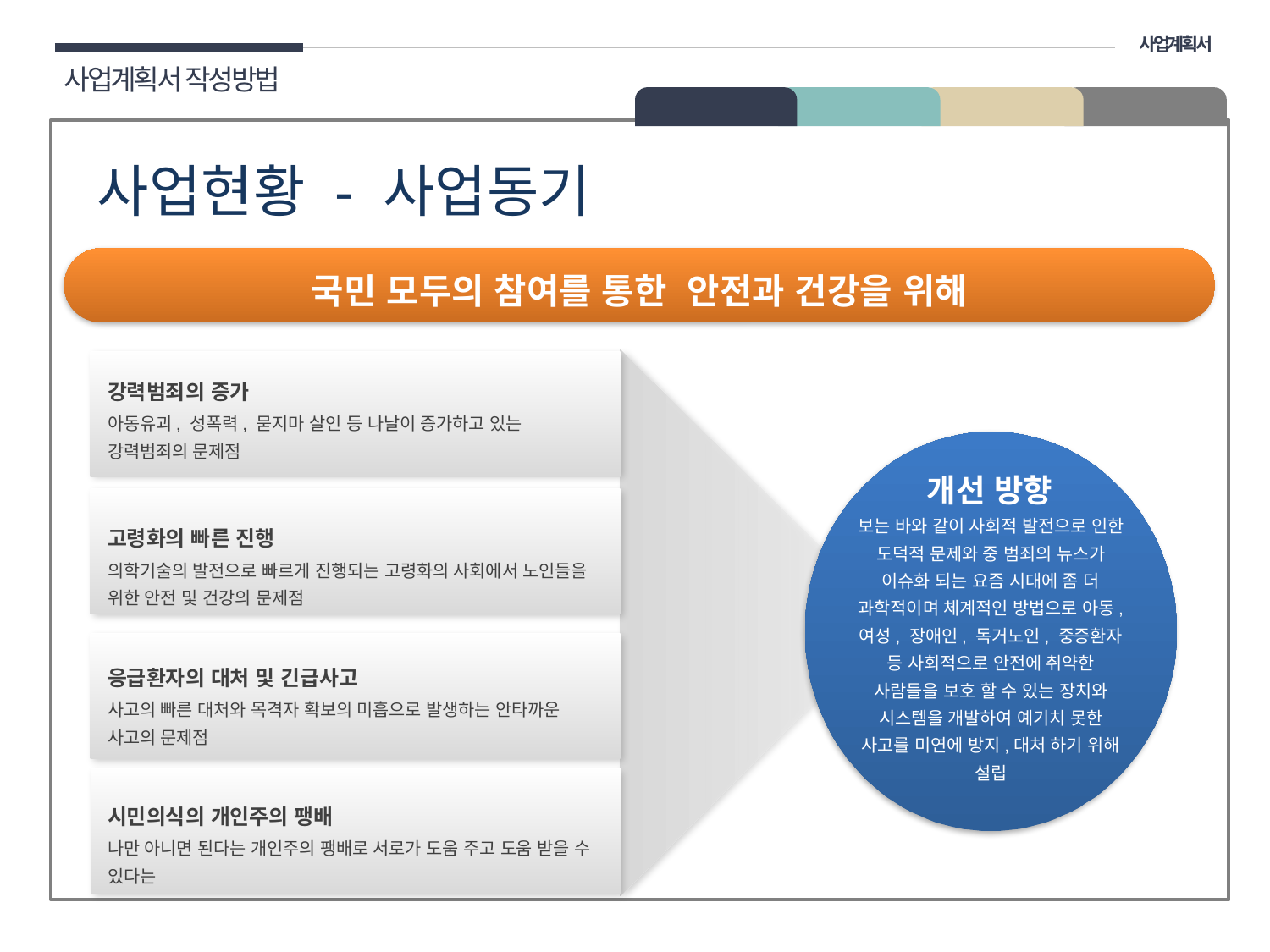

사업계획서
사업계획서 작성방법
02 구성

사업현황 - 사업동기

국민 모두의 참여를 통한  안전과 건강을 위해

강력범죄의 증가
아동유괴, 성폭력, 묻지마 살인 등 나날이 증가하고 있는 강력범죄의 문제점

  개선 방향

보는 바와 같이 사회적 발전으로 인한 도덕적 문제와 중 범죄의 뉴스가 이슈화 되는 요즘 시대에 좀 더 과학적이며 체계적인 방법으로 아동, 여성, 장애인, 독거노인, 중증환자 등 사회적으로 안전에 취약한 사람들을 보호 할 수 있는 장치와 시스템을 개발하여 예기치 못한 사고를 미연에 방지,대처 하기 위해 설립
고령화의 빠른 진행
의학기술의 발전으로 빠르게 진행되는 고령화의 사회에서 노인들을 위한 안전 및 건강의 문제점

응급환자의 대처 및 긴급사고
사고의 빠른 대처와 목격자 확보의 미흡으로 발생하는 안타까운 사고의 문제점

시민의식의 개인주의 팽배
나만 아니면 된다는 개인주의 팽배로 서로가 도움 주고 도움 받을 수 있다는